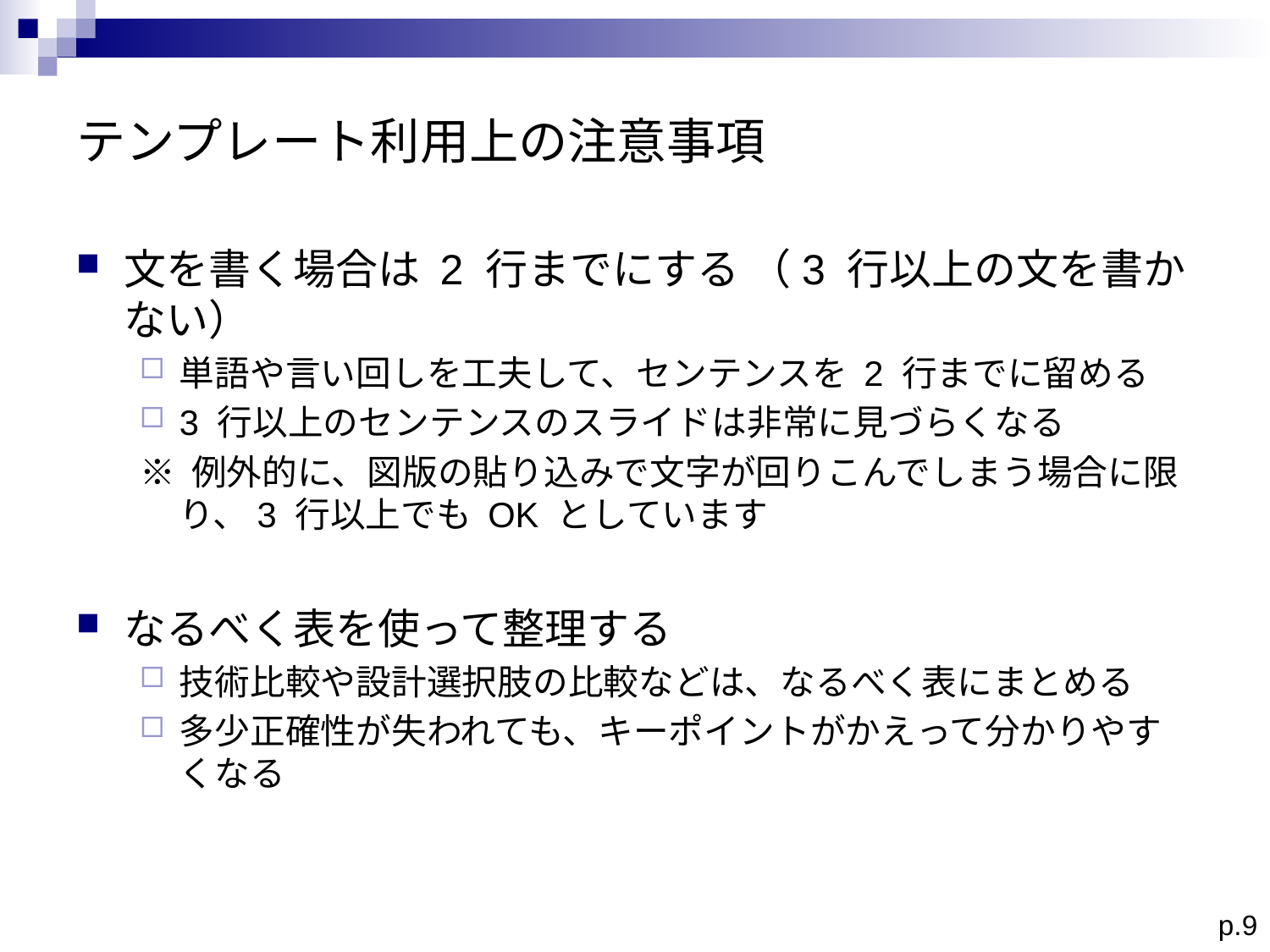

# テンプレート利用上の注意事項
文を書く場合は 2 行までにする （3 行以上の文を書かない）
単語や言い回しを工夫して、センテンスを 2 行までに留める
3 行以上のセンテンスのスライドは非常に見づらくなる
※ 例外的に、図版の貼り込みで文字が回りこんでしまう場合に限り、3 行以上でも OK としています

なるべく表を使って整理する
技術比較や設計選択肢の比較などは、なるべく表にまとめる
多少正確性が失われても、キーポイントがかえって分かりやすくなる